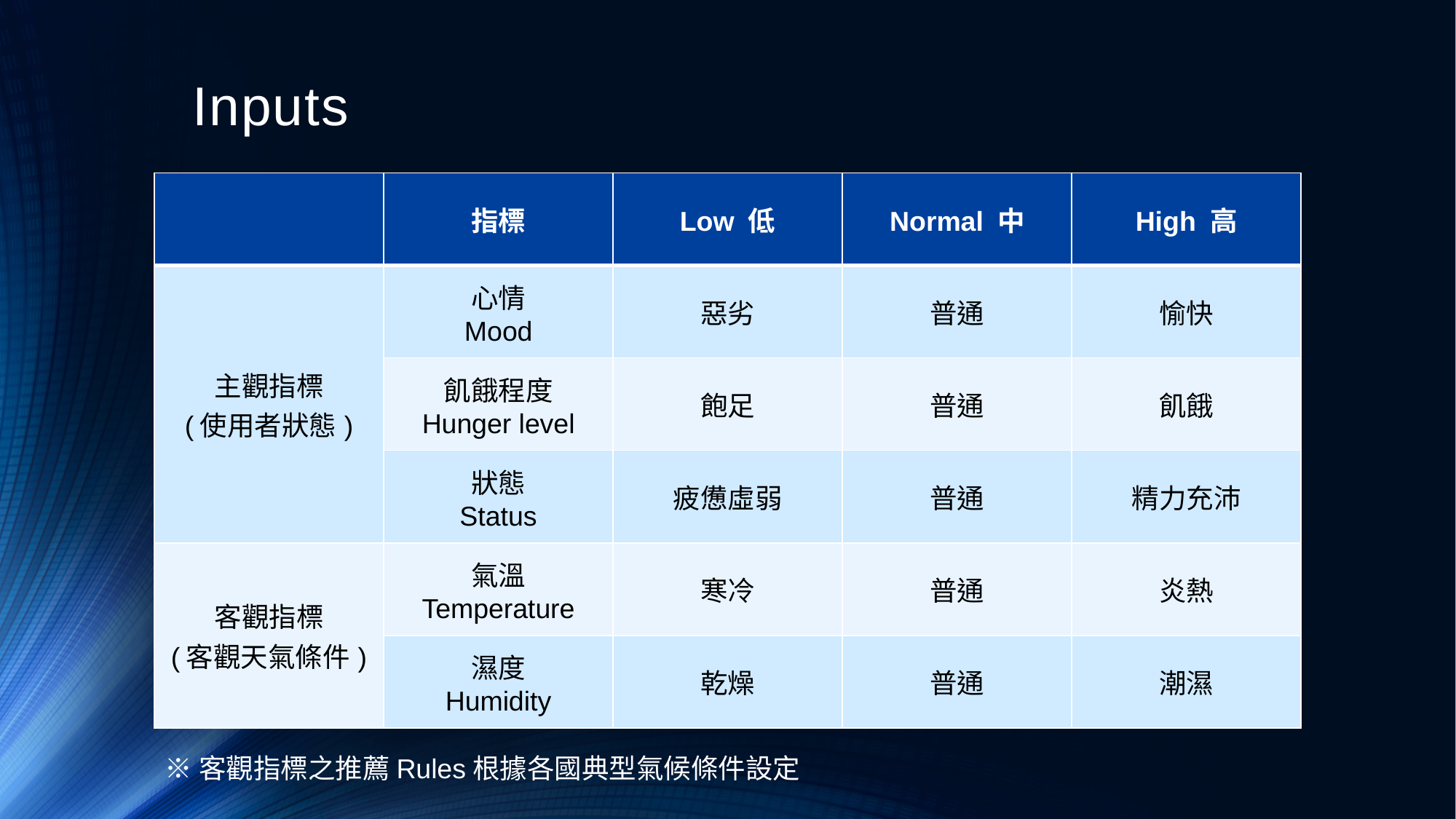

# Inputs
|  | 指標 | Low 低 | Normal 中 | High 高 |
| --- | --- | --- | --- | --- |
| 主觀指標 (使用者狀態) | 心情 Mood | 惡劣 | 普通 | 愉快 |
|  | 飢餓程度 Hunger level | 飽足 | 普通 | 飢餓 |
|  | 狀態 Status | 疲憊虛弱 | 普通 | 精力充沛 |
| 客觀指標 (客觀天氣條件) | 氣溫 Temperature | 寒冷 | 普通 | 炎熱 |
|  | 濕度 Humidity | 乾燥 | 普通 | 潮濕 |
※客觀指標之推薦Rules根據各國典型氣候條件設定